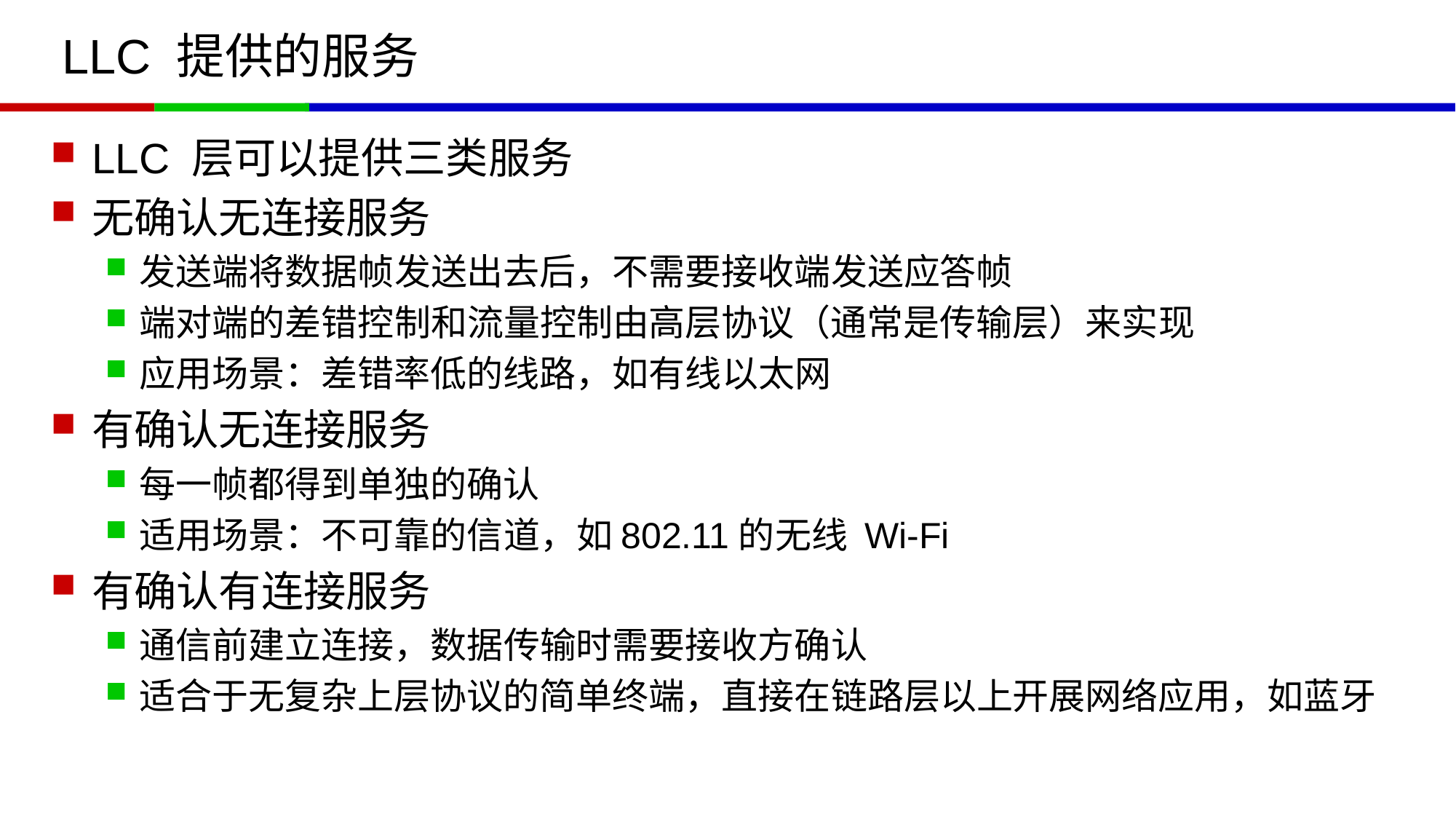

# LLC 提供的服务
LLC 层可以提供三类服务
无确认无连接服务
发送端将数据帧发送出去后，不需要接收端发送应答帧
端对端的差错控制和流量控制由高层协议（通常是传输层）来实现
应用场景：差错率低的线路，如有线以太网
有确认无连接服务
每一帧都得到单独的确认
适用场景：不可靠的信道，如802.11的无线 Wi-Fi
有确认有连接服务
通信前建立连接，数据传输时需要接收方确认
适合于无复杂上层协议的简单终端，直接在链路层以上开展网络应用，如蓝牙

121